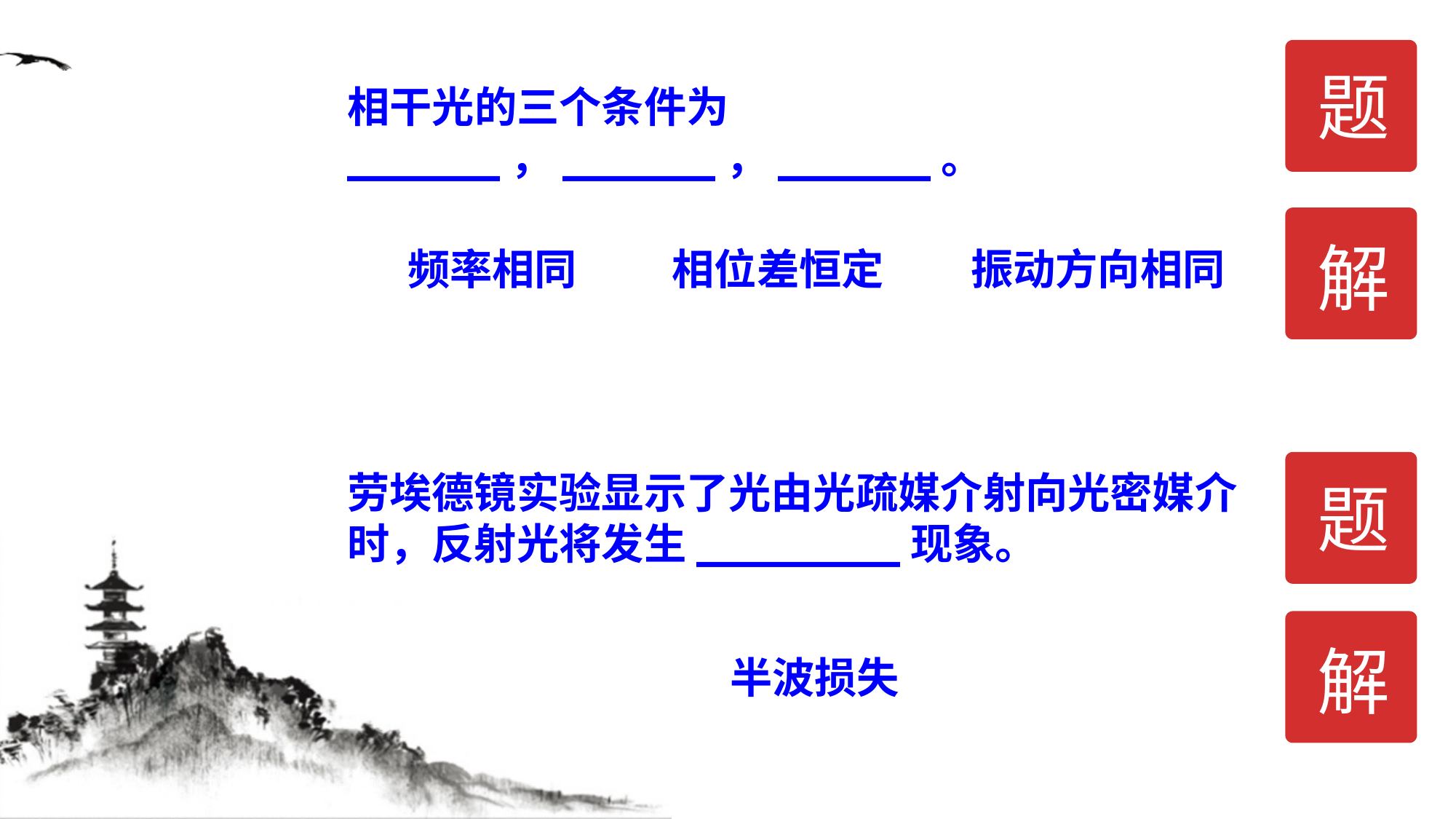

题
相干光的三个条件为______，______，______。

解
频率相同
相位差恒定
振动方向相同

题
劳埃德镜实验显示了光由光疏媒介射向光密媒介时，反射光将发生________现象。

解
半波损失